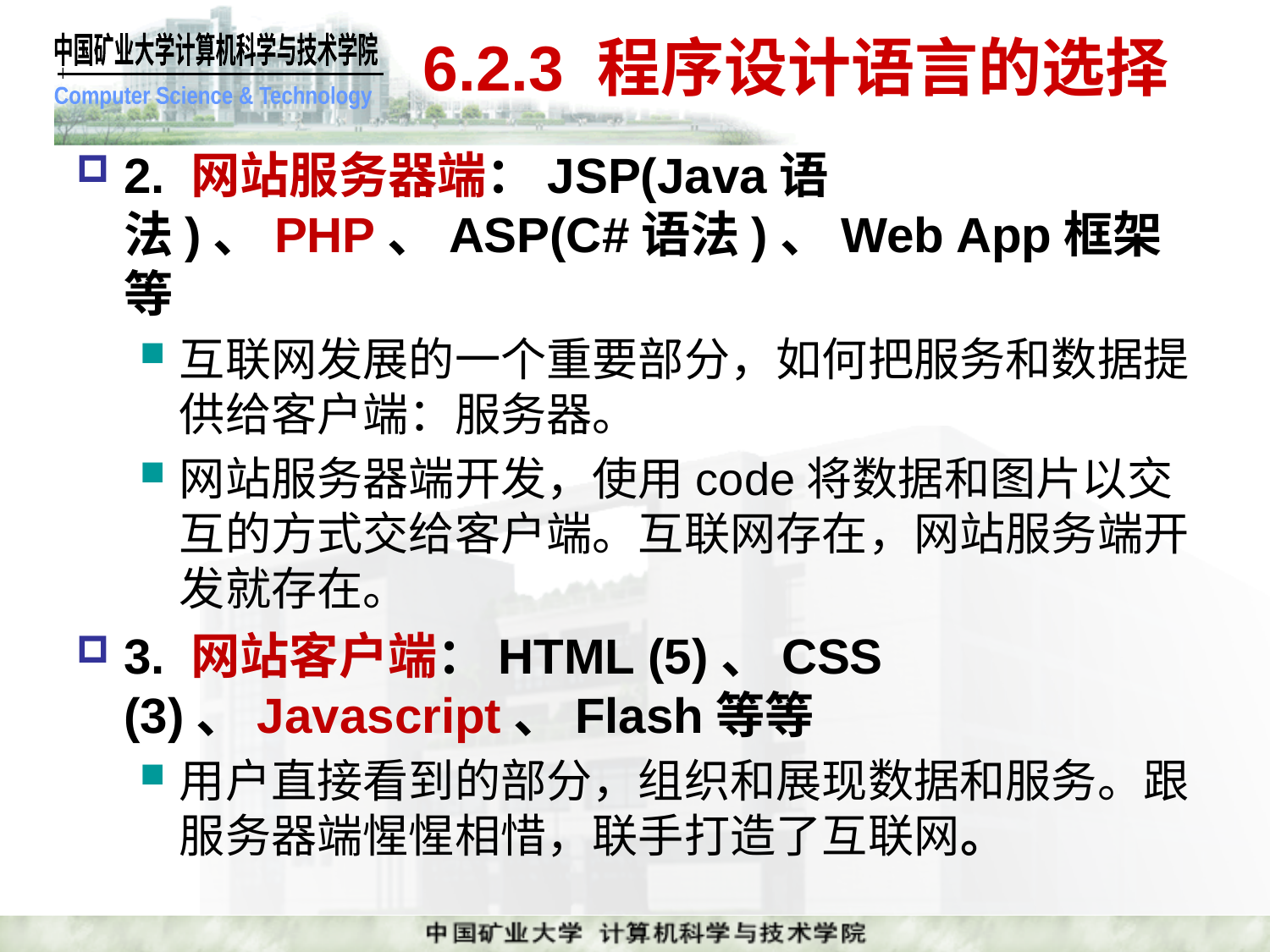

# 6.2.3 程序设计语言的选择
2. 网站服务器端：JSP(Java语法)、PHP、ASP(C#语法)、Web App框架等
互联网发展的一个重要部分，如何把服务和数据提供给客户端：服务器。
网站服务器端开发，使用code将数据和图片以交互的方式交给客户端。互联网存在，网站服务端开发就存在。
3. 网站客户端：HTML (5)、CSS (3)、Javascript、Flash等等
用户直接看到的部分，组织和展现数据和服务。跟服务器端惺惺相惜，联手打造了互联网。
26